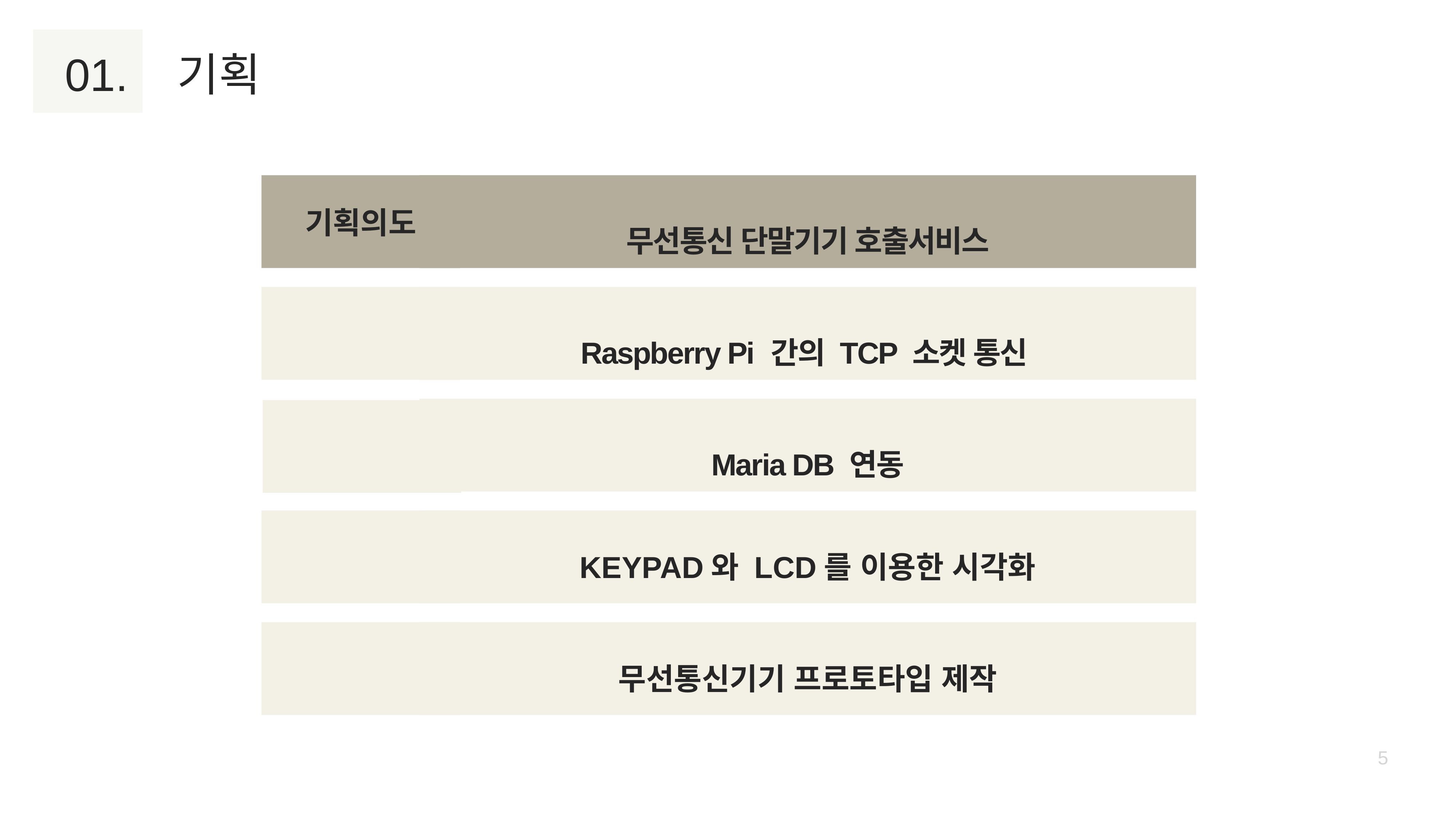

01.   기획
무선통신 단말기기 호출서비스
기획의도

Raspberry Pi 간의 TCP 소켓 통신
Maria DB 연동

KEYPAD와 LCD를 이용한 시각화

무선통신기기 프로토타입 제작
5